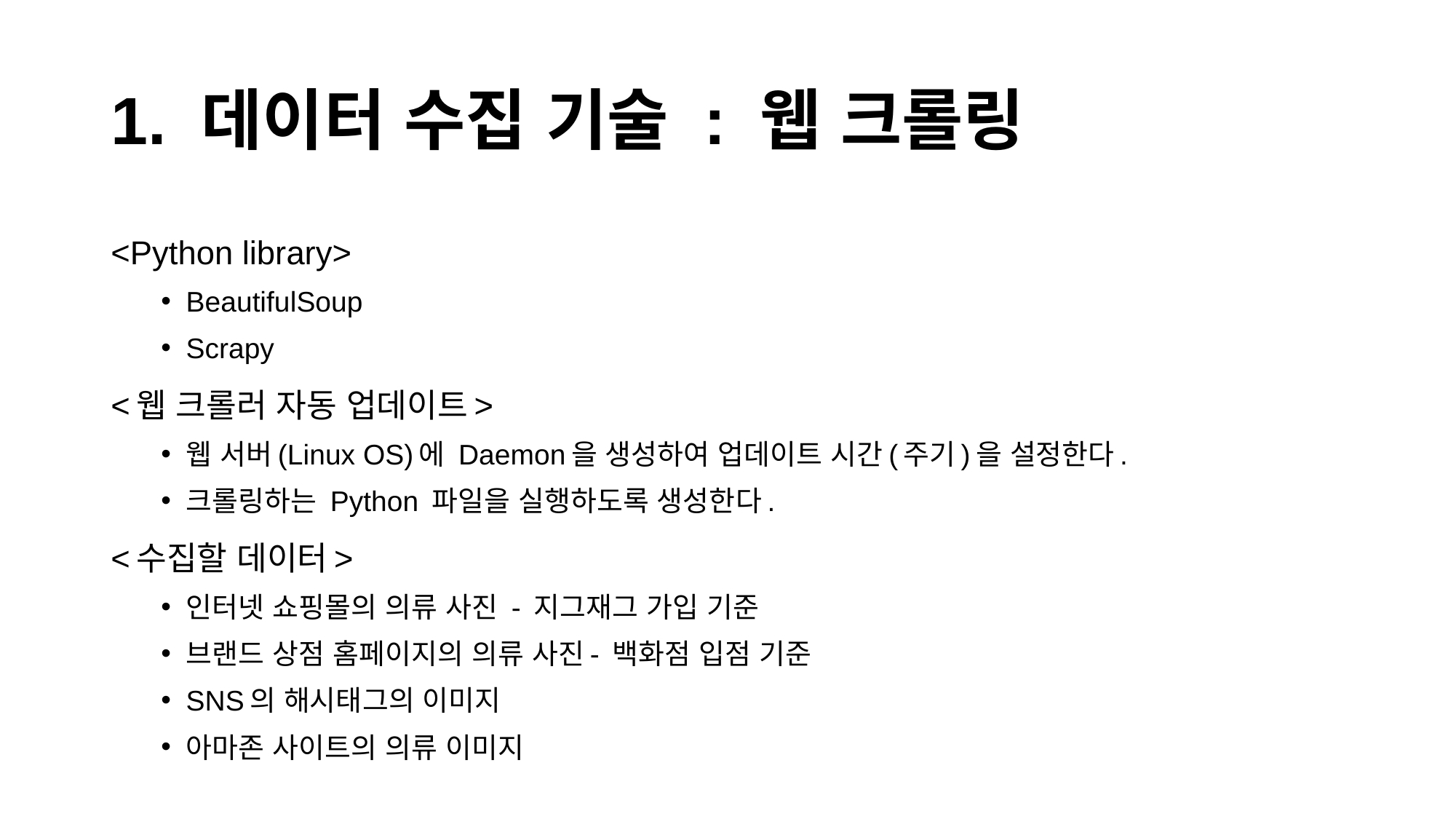

# 1. 데이터 수집 기술 : 웹 크롤링
<Python library>
BeautifulSoup
Scrapy
<웹 크롤러 자동 업데이트>
웹 서버(Linux OS)에 Daemon을 생성하여 업데이트 시간(주기)을 설정한다.
크롤링하는 Python 파일을 실행하도록 생성한다.
<수집할 데이터>
인터넷 쇼핑몰의 의류 사진 - 지그재그 가입 기준
브랜드 상점 홈페이지의 의류 사진- 백화점 입점 기준
SNS의 해시태그의 이미지
아마존 사이트의 의류 이미지